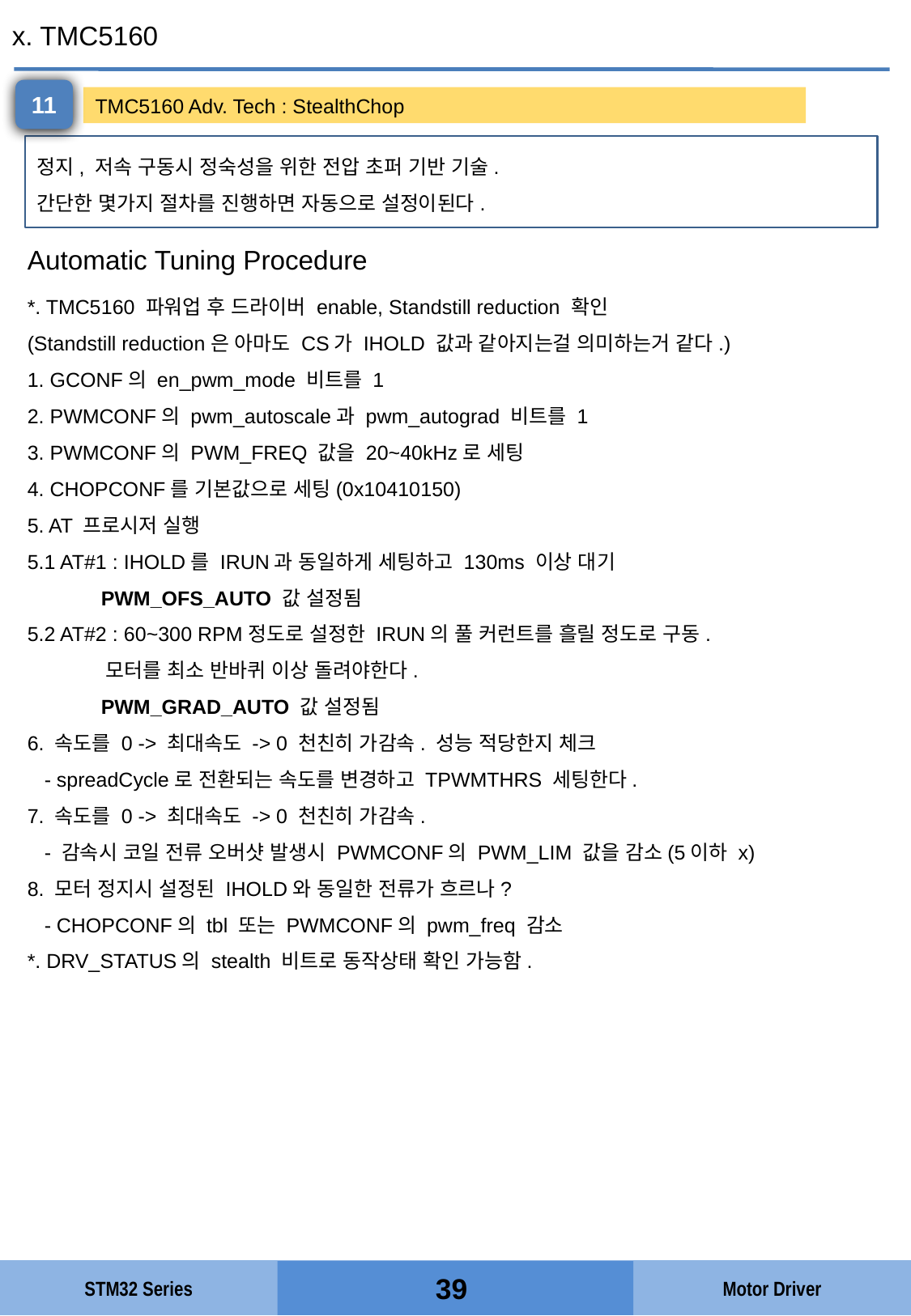

x. TMC5160
11
TMC5160 Adv. Tech : StealthChop
정지, 저속 구동시 정숙성을 위한 전압 초퍼 기반 기술.
간단한 몇가지 절차를 진행하면 자동으로 설정이된다.
Automatic Tuning Procedure
*. TMC5160 파워업 후 드라이버 enable, Standstill reduction 확인
(Standstill reduction은 아마도 CS가 IHOLD 값과 같아지는걸 의미하는거 같다.)
1. GCONF의 en_pwm_mode 비트를 1
2. PWMCONF의 pwm_autoscale과 pwm_autograd 비트를 1
3. PWMCONF의 PWM_FREQ 값을 20~40kHz로 세팅
4. CHOPCONF를 기본값으로 세팅(0x10410150)
5. AT 프로시저 실행
5.1 AT#1 : IHOLD를 IRUN과 동일하게 세팅하고 130ms 이상 대기
             PWM_OFS_AUTO 값 설정됨
5.2 AT#2 : 60~300 RPM정도로 설정한 IRUN의 풀 커런트를 흘릴 정도로 구동.
             모터를 최소 반바퀴 이상 돌려야한다.
             PWM_GRAD_AUTO 값 설정됨
6. 속도를 0 -> 최대속도 -> 0 천친히 가감속. 성능 적당한지 체크
   - spreadCycle로 전환되는 속도를 변경하고 TPWMTHRS 세팅한다.
7. 속도를 0 -> 최대속도 -> 0 천친히 가감속.
   - 감속시 코일 전류 오버샷 발생시 PWMCONF의 PWM_LIM 값을 감소(5이하 x)
8. 모터 정지시 설정된 IHOLD와 동일한 전류가 흐르나?
   - CHOPCONF의 tbl 또는 PWMCONF의 pwm_freq 감소
*. DRV_STATUS의 stealth 비트로 동작상태 확인 가능함.